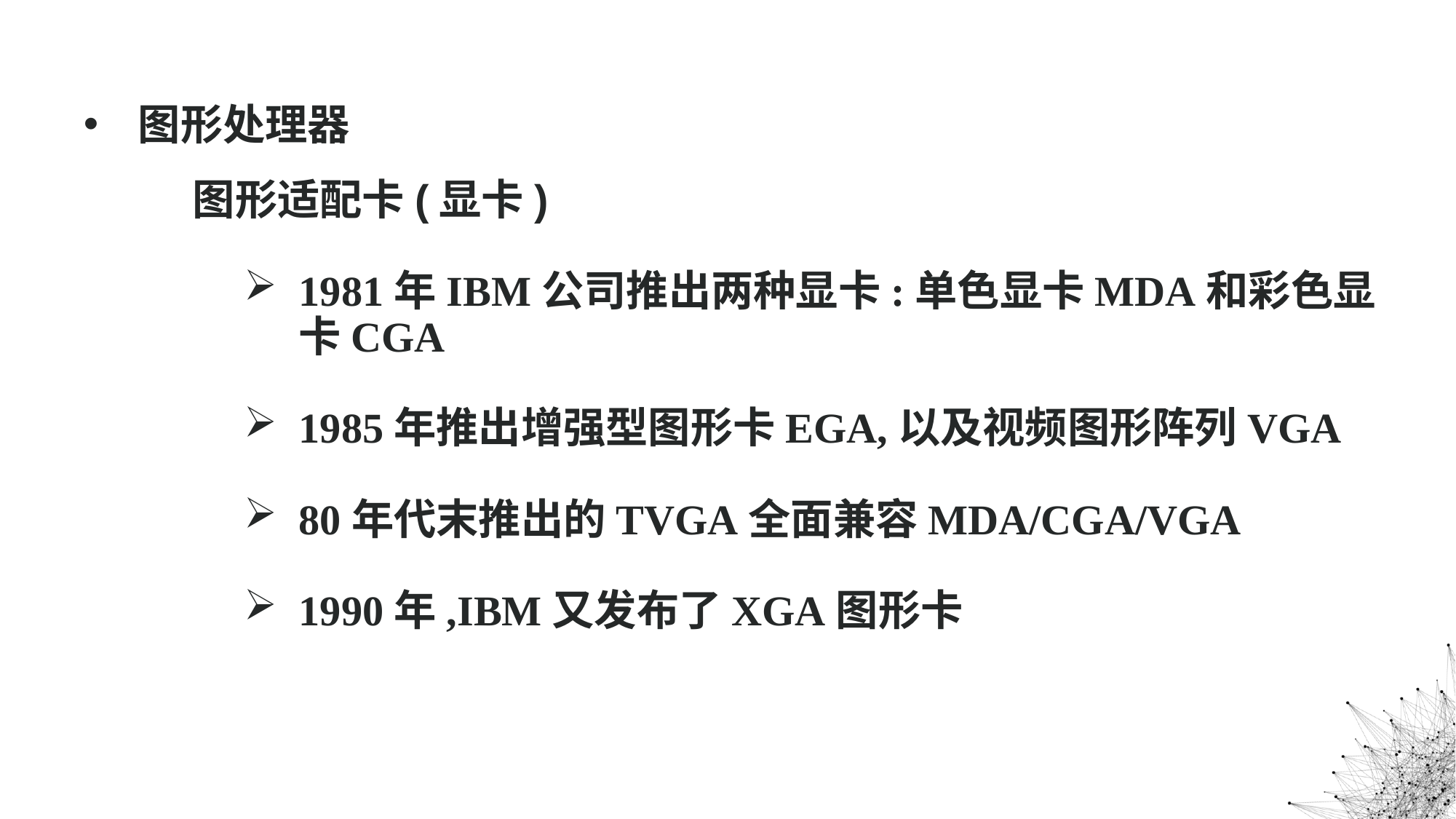

图形处理器
图形适配卡(显卡)
1981年IBM公司推出两种显卡:单色显卡MDA和彩色显卡CGA
1985年推出增强型图形卡EGA,以及视频图形阵列VGA
80年代末推出的TVGA全面兼容MDA/CGA/VGA
1990年,IBM又发布了XGA图形卡